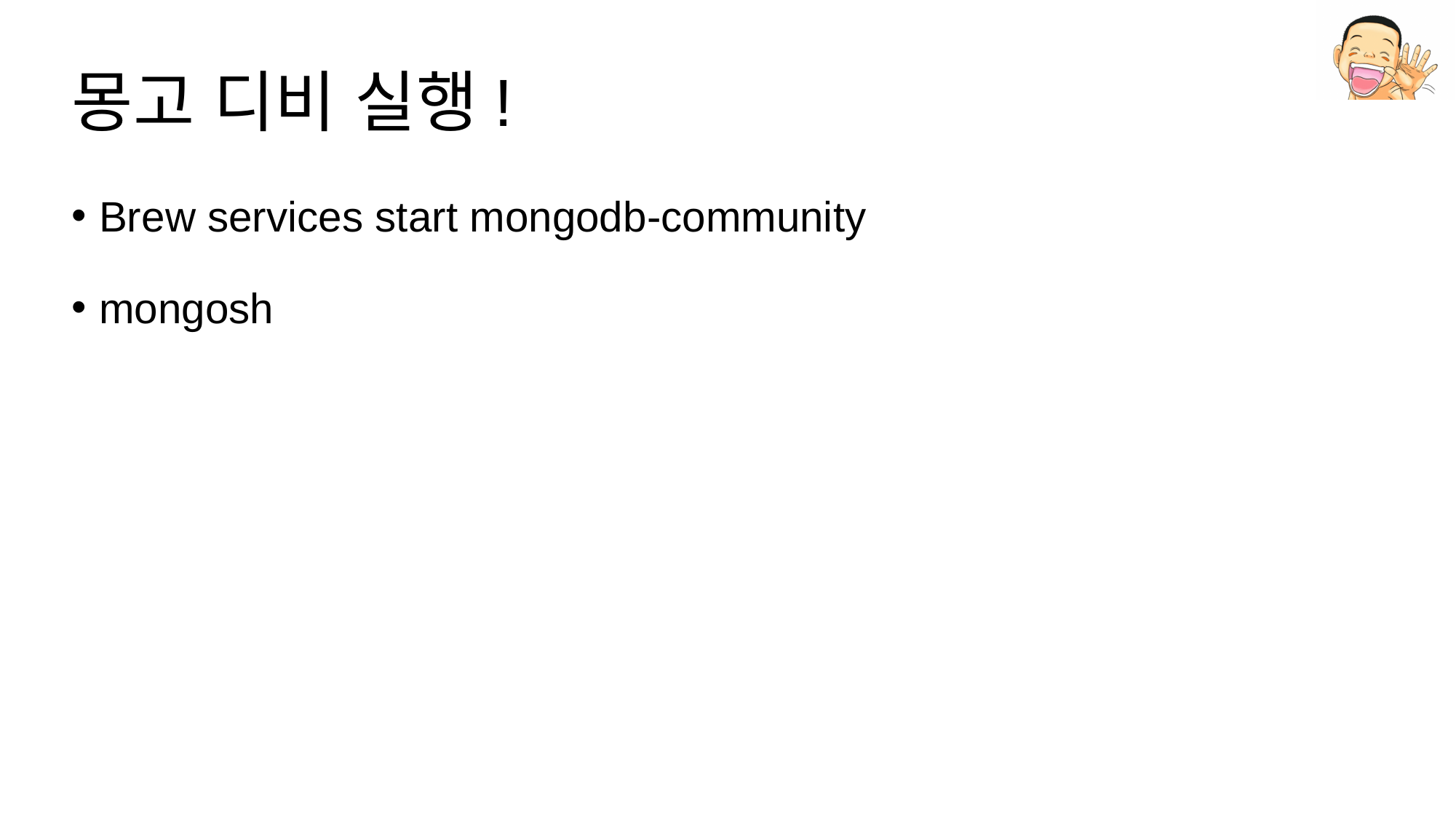

# 몽고 디비 실행!
Brew services start mongodb-community
mongosh